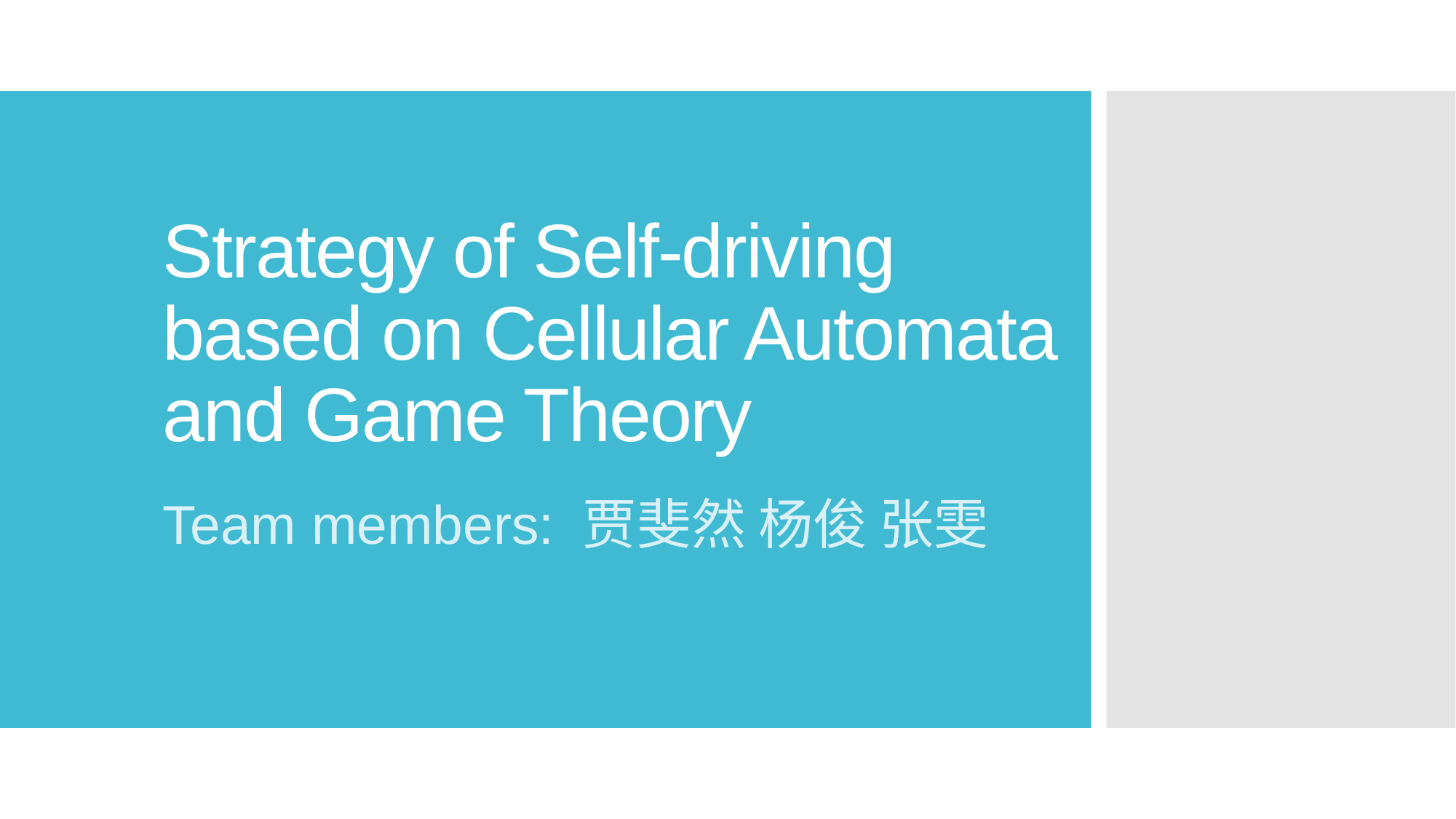

# Strategy of Self-driving based on Cellular Automata and Game Theory
Team members: 贾斐然 杨俊 张雯